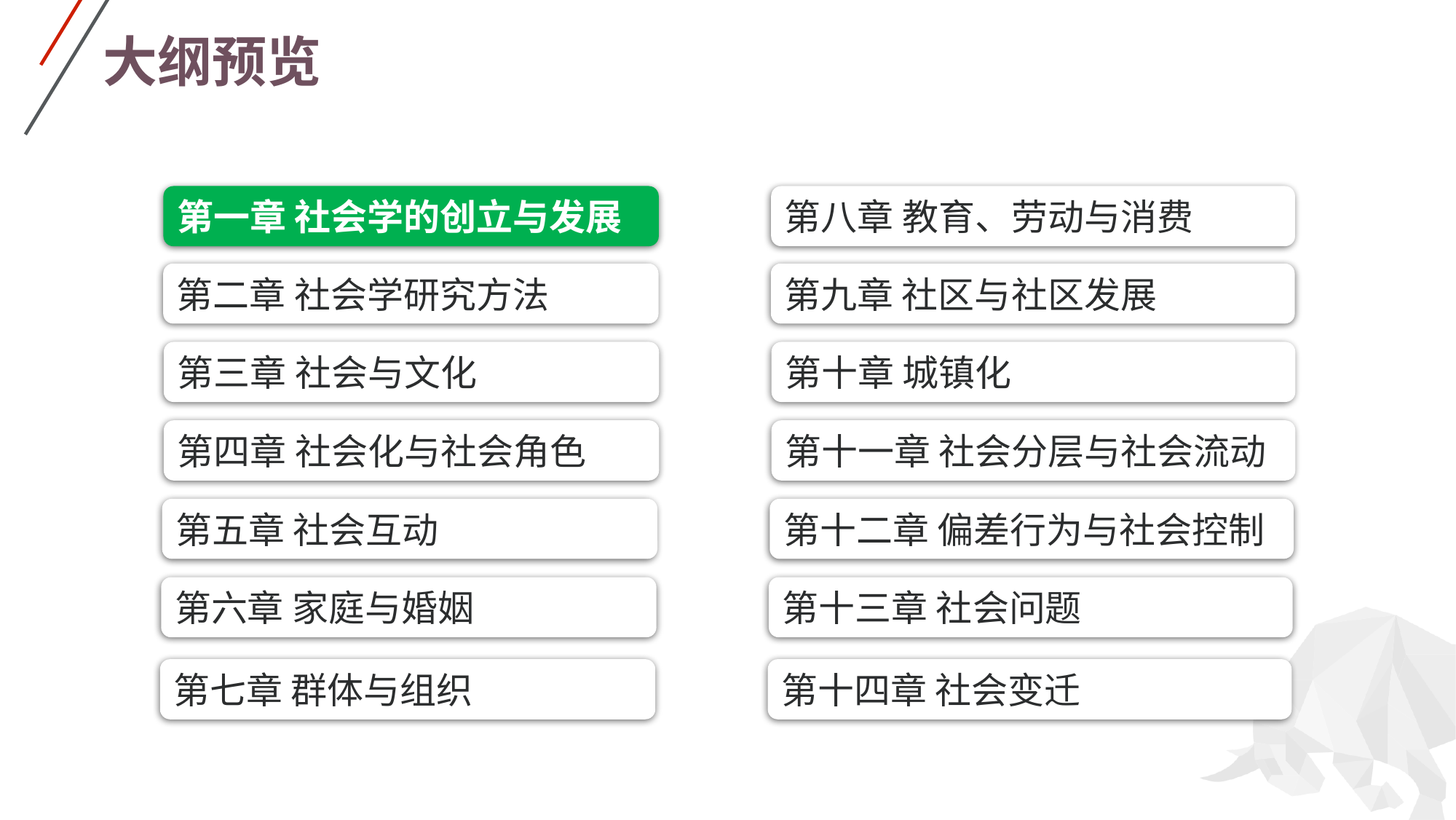

# 大纲预览
第一章 社会学的创立与发展
第八章 教育、劳动与消费
第二章 社会学研究方法
第九章 社区与社区发展
第三章 社会与文化
第十章 城镇化
第四章 社会化与社会角色
第十一章 社会分层与社会流动
第五章 社会互动
第十二章 偏差行为与社会控制
第六章 家庭与婚姻
第十三章 社会问题
第七章 群体与组织
第十四章 社会变迁